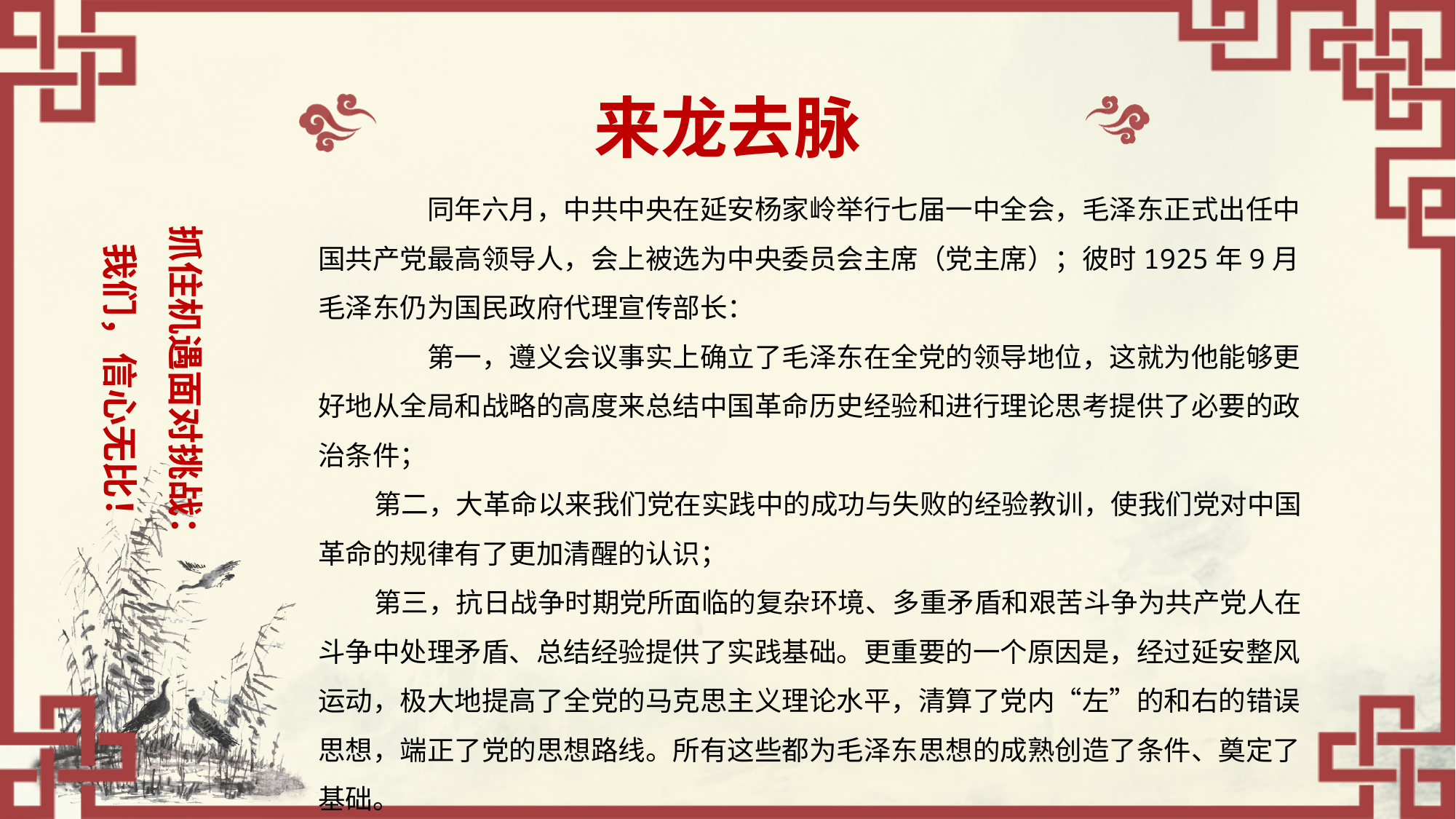

来龙去脉
抓住机遇面对挑战：
我们，信心无比！
	同年六月，中共中央在延安杨家岭举行七届一中全会，毛泽东正式出任中国共产党最高领导人，会上被选为中央委员会主席（党主席）；彼时1925年9月毛泽东仍为国民政府代理宣传部长：
	第一，遵义会议事实上确立了毛泽东在全党的领导地位，这就为他能够更好地从全局和战略的高度来总结中国革命历史经验和进行理论思考提供了必要的政治条件；
        第二，大革命以来我们党在实践中的成功与失败的经验教训，使我们党对中国革命的规律有了更加清醒的认识；
        第三，抗日战争时期党所面临的复杂环境、多重矛盾和艰苦斗争为共产党人在斗争中处理矛盾、总结经验提供了实践基础。更重要的一个原因是，经过延安整风运动，极大地提高了全党的马克思主义理论水平，清算了党内“左”的和右的错误思想，端正了党的思想路线。所有这些都为毛泽东思想的成熟创造了条件、奠定了基础。